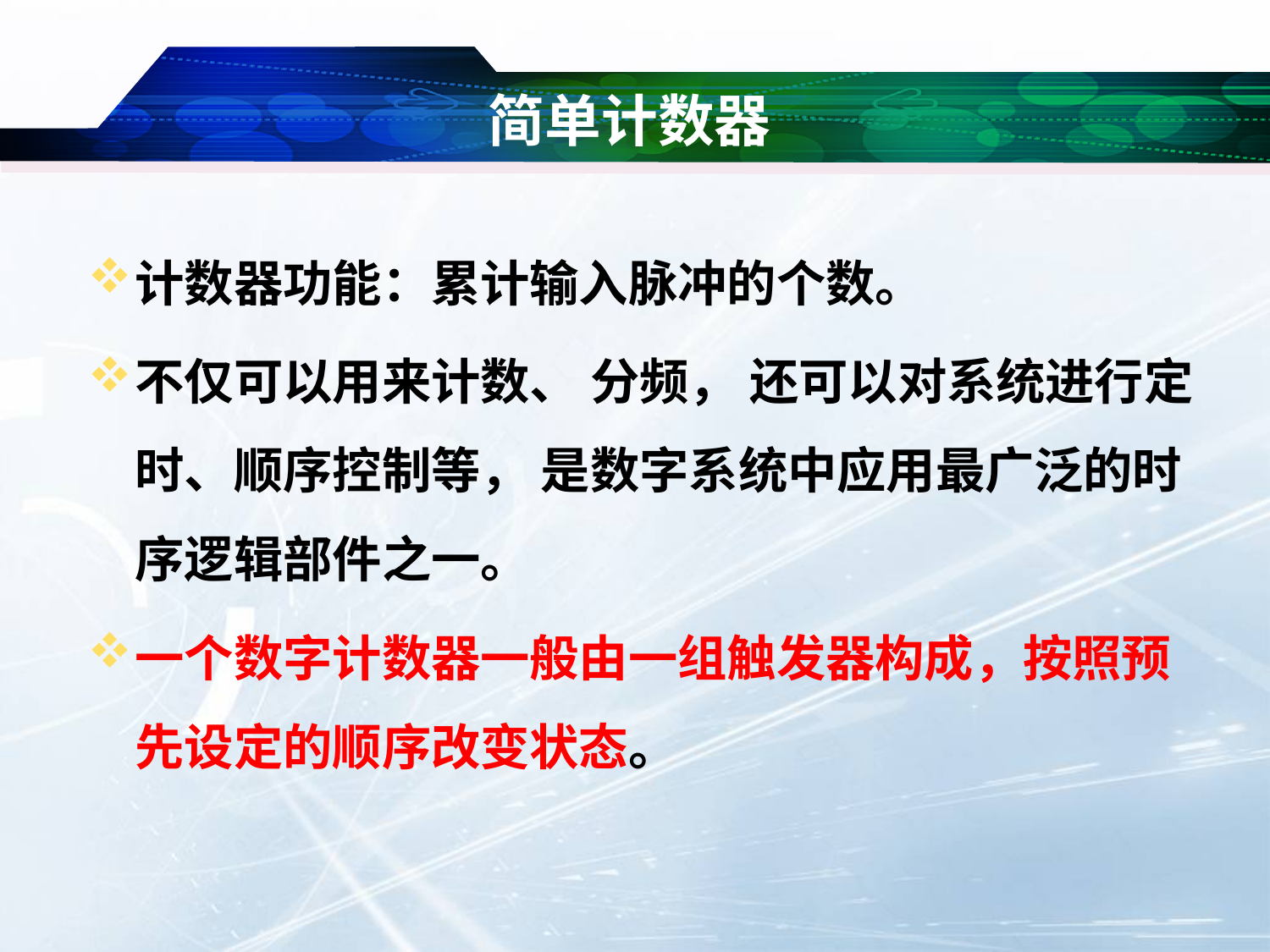

# 简单计数器
计数器功能：累计输入脉冲的个数。
不仅可以用来计数、 分频， 还可以对系统进行定时、顺序控制等， 是数字系统中应用最广泛的时序逻辑部件之一。
一个数字计数器一般由一组触发器构成，按照预先设定的顺序改变状态。